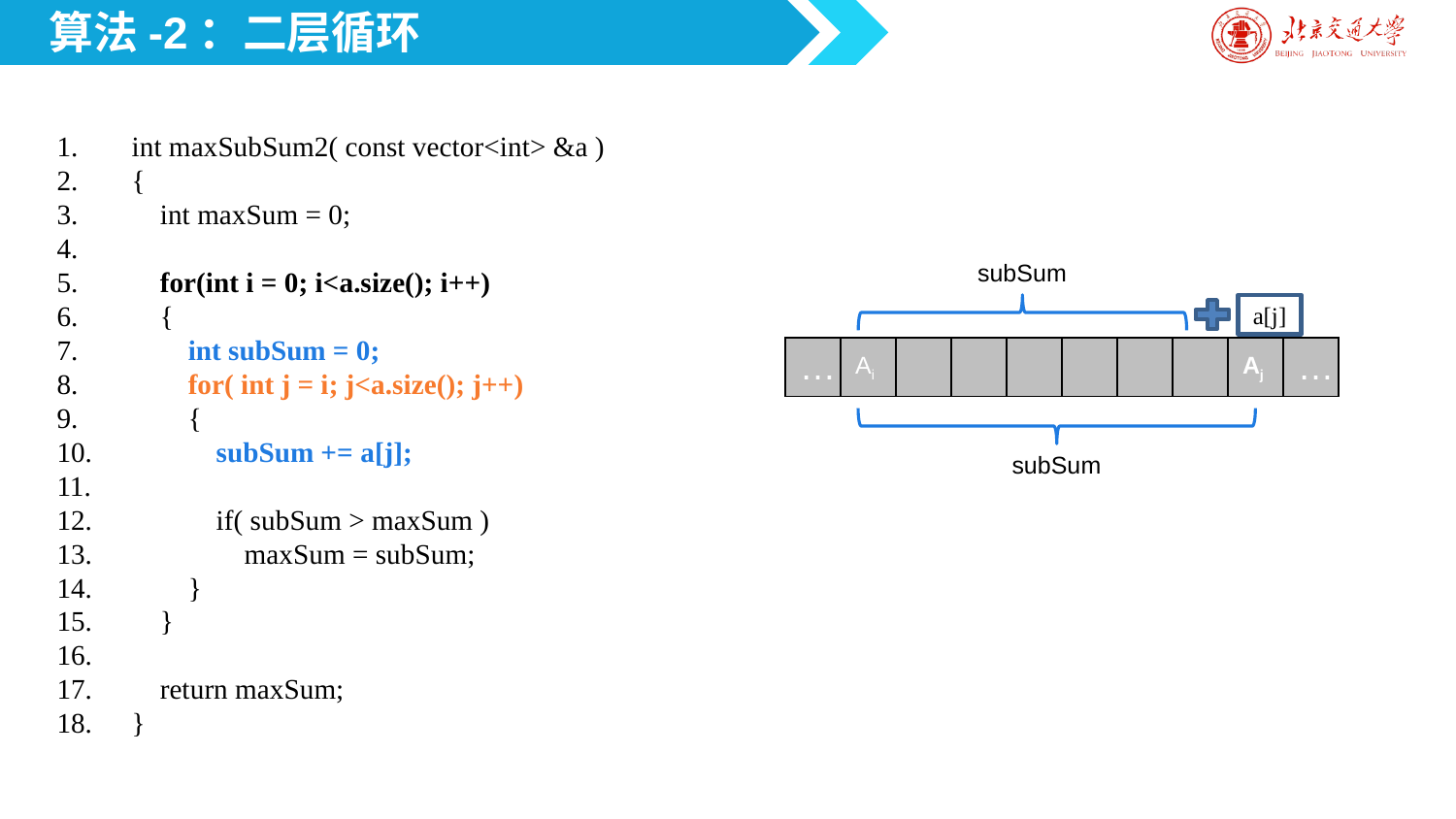

算法-2：二层循环
int maxSubSum2( const vector<int> &a )
{
    int maxSum = 0;

    for(int i = 0; i<a.size(); i++)
    {
        int subSum = 0;
        for( int j = i; j<a.size(); j++)
        {
            subSum += a[j];

            if( subSum > maxSum )
                maxSum = subSum;
        }
    }

    return maxSum;
}

subSum
a[j]

| … | Ai |  |  |  |  |  |  | Aj | … |
| --- | --- | --- | --- | --- | --- | --- | --- | --- | --- |
subSum